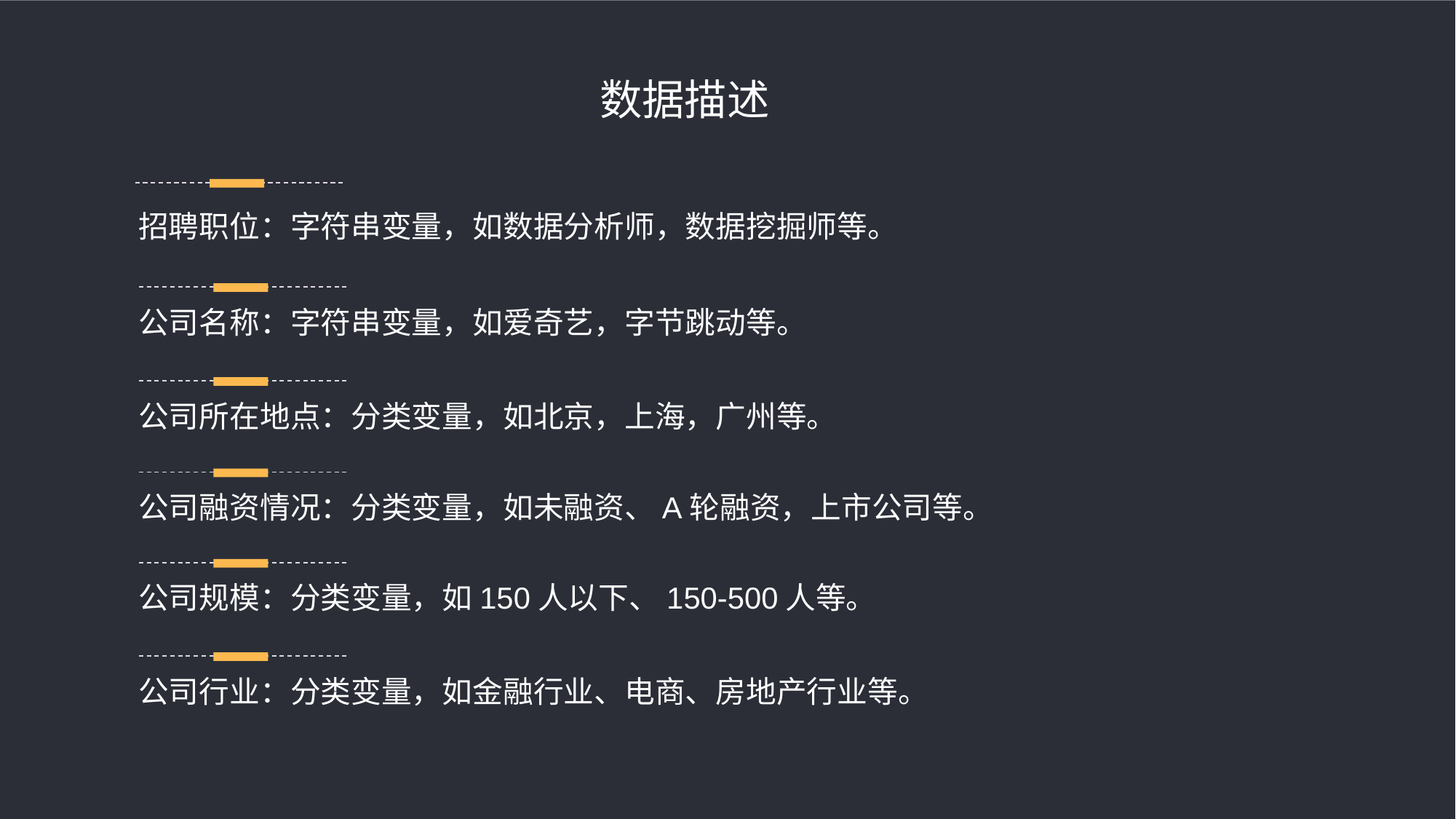

数据描述

招聘职位：字符串变量，如数据分析师，数据挖掘师等。

公司名称：字符串变量，如爱奇艺，字节跳动等。

公司所在地点：分类变量，如北京，上海，广州等。

公司融资情况：分类变量，如未融资、A轮融资，上市公司等。

公司规模：分类变量，如150人以下、150-500人等。

公司行业：分类变量，如金融行业、电商、房地产行业等。